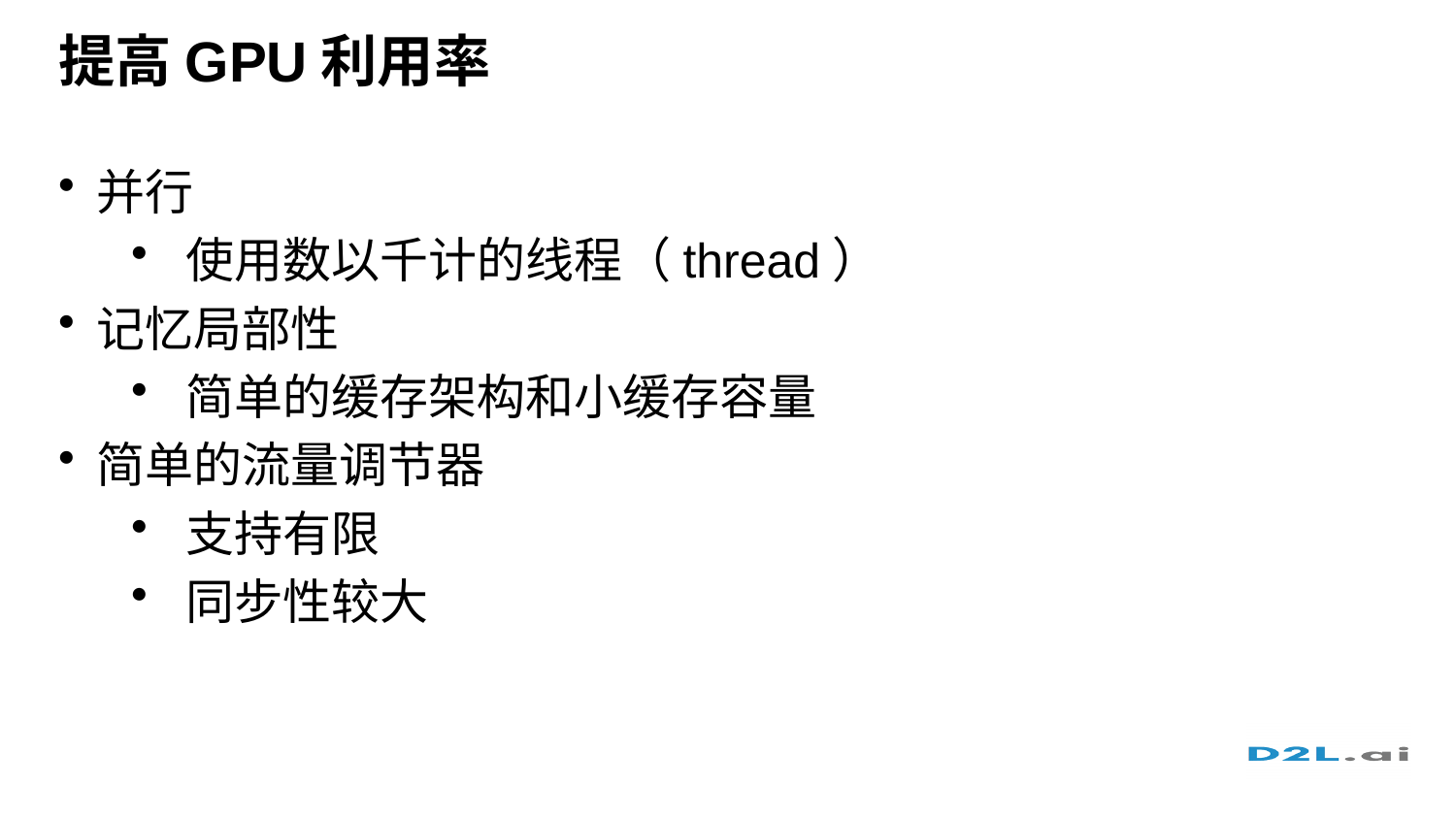

# 提高GPU利用率
并行
使用数以千计的线程（thread）
记忆局部性
简单的缓存架构和小缓存容量
简单的流量调节器
支持有限
同步性较大